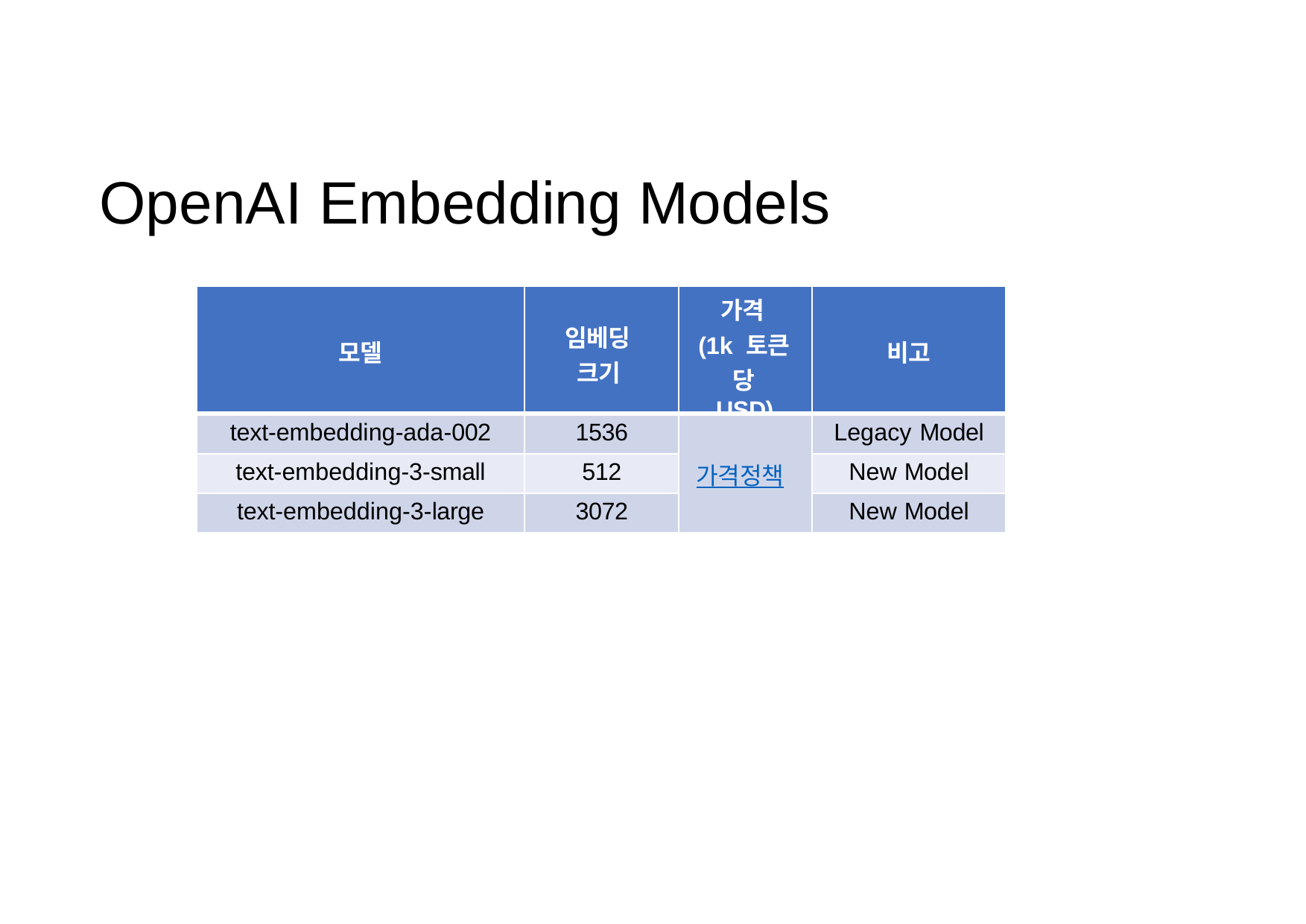

# OpenAI Embedding Models
| 모델 | 임베딩 크기 | 가격 (1k 토큰 당 USD) | 비고 |
| --- | --- | --- | --- |
| text-embedding-ada-002 | 1536 | 가격정책 | Legacy Model |
| text-embedding-3-small | 512 |  | New Model |
| text-embedding-3-large | 3072 |  | New Model |